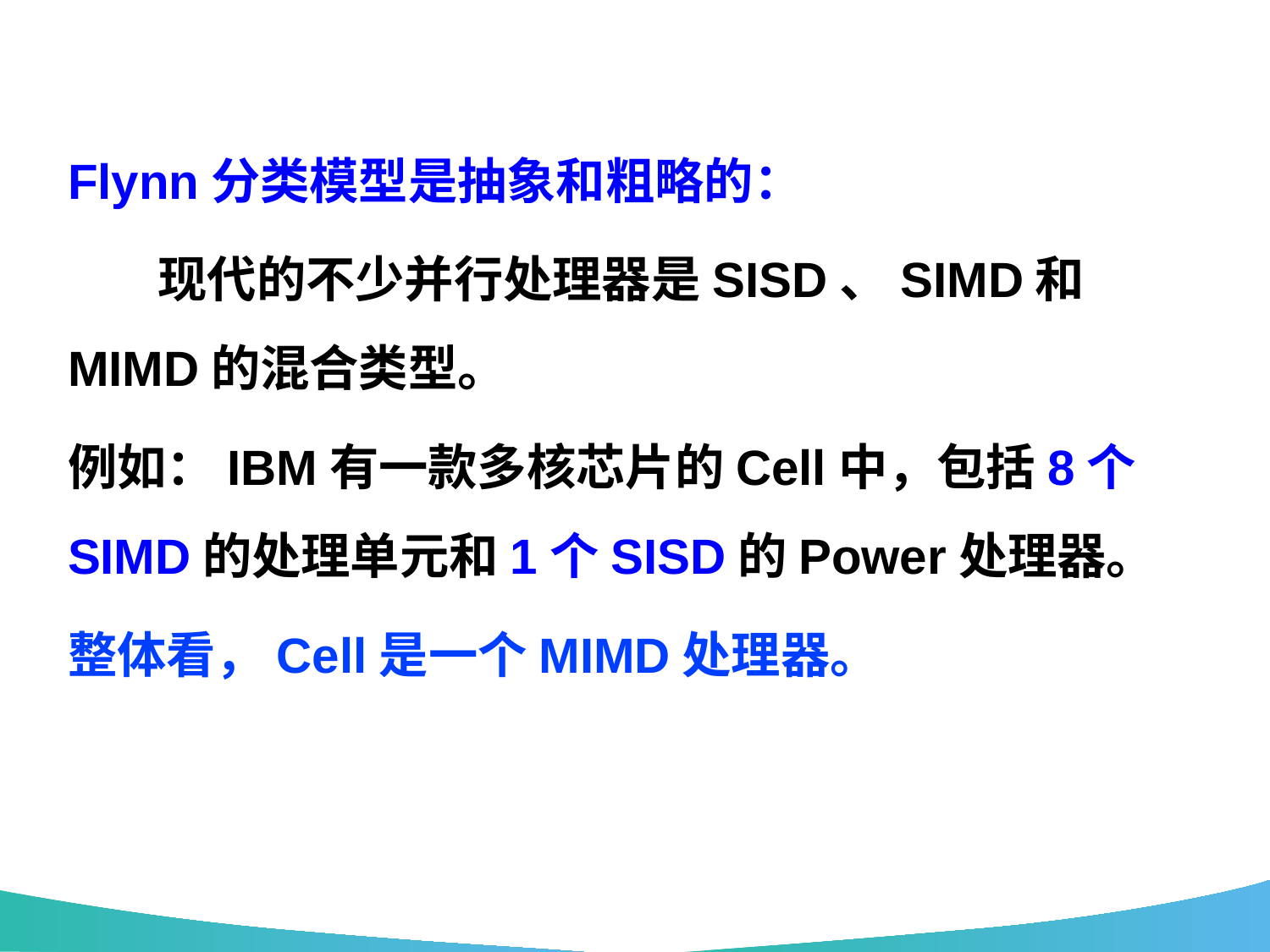

Flynn分类模型是抽象和粗略的：
       现代的不少并行处理器是SISD、SIMD和MIMD的混合类型。
例如：IBM有一款多核芯片的Cell中，包括8个SIMD的处理单元和1个SISD的Power处理器。
整体看，Cell是一个MIMD处理器。